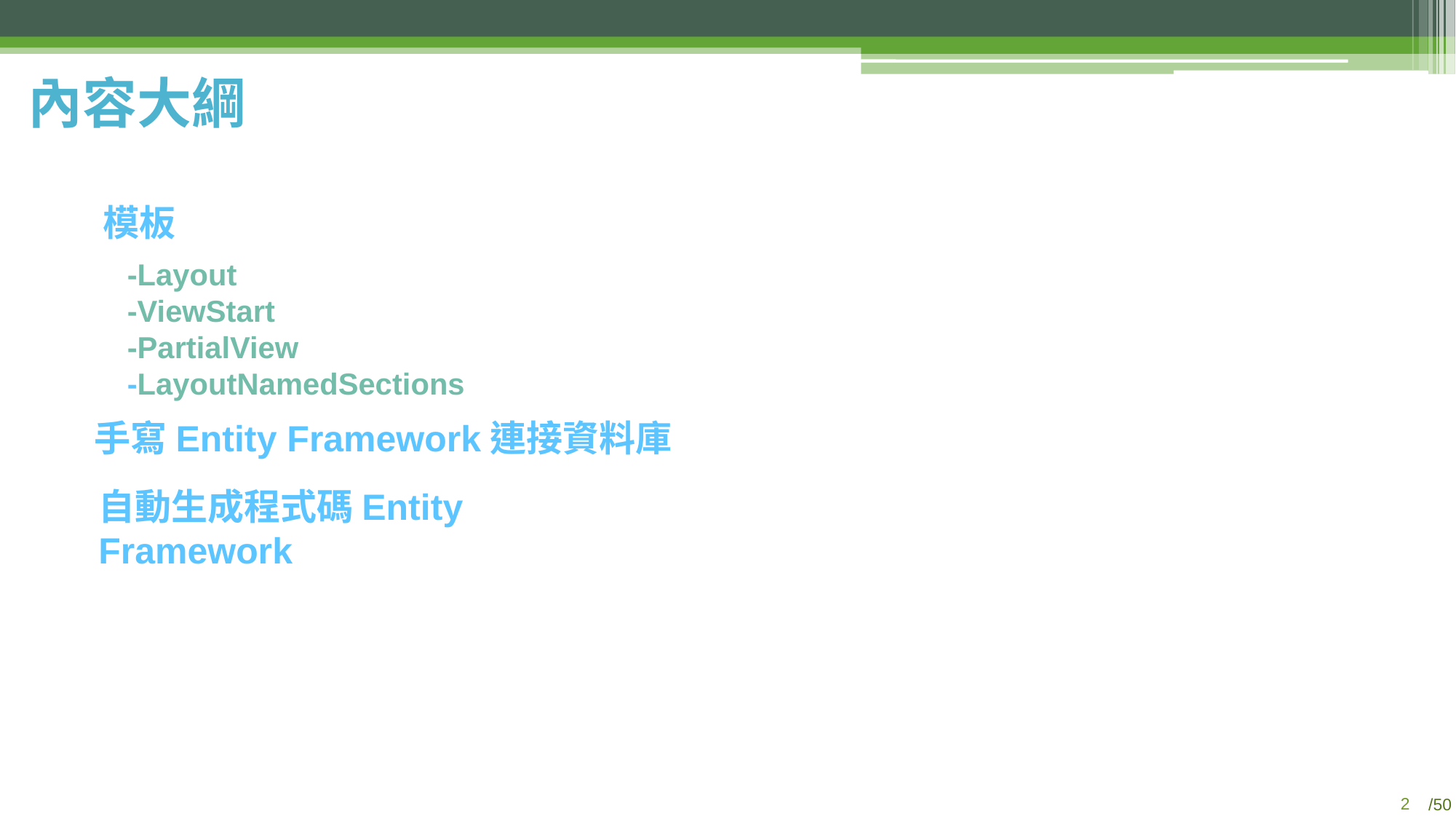

內容大綱
模板
-Layout
-ViewStart
-PartialView
-LayoutNamedSections

手寫Entity Framework連接資料庫
自動生成程式碼Entity Framework
2
/50